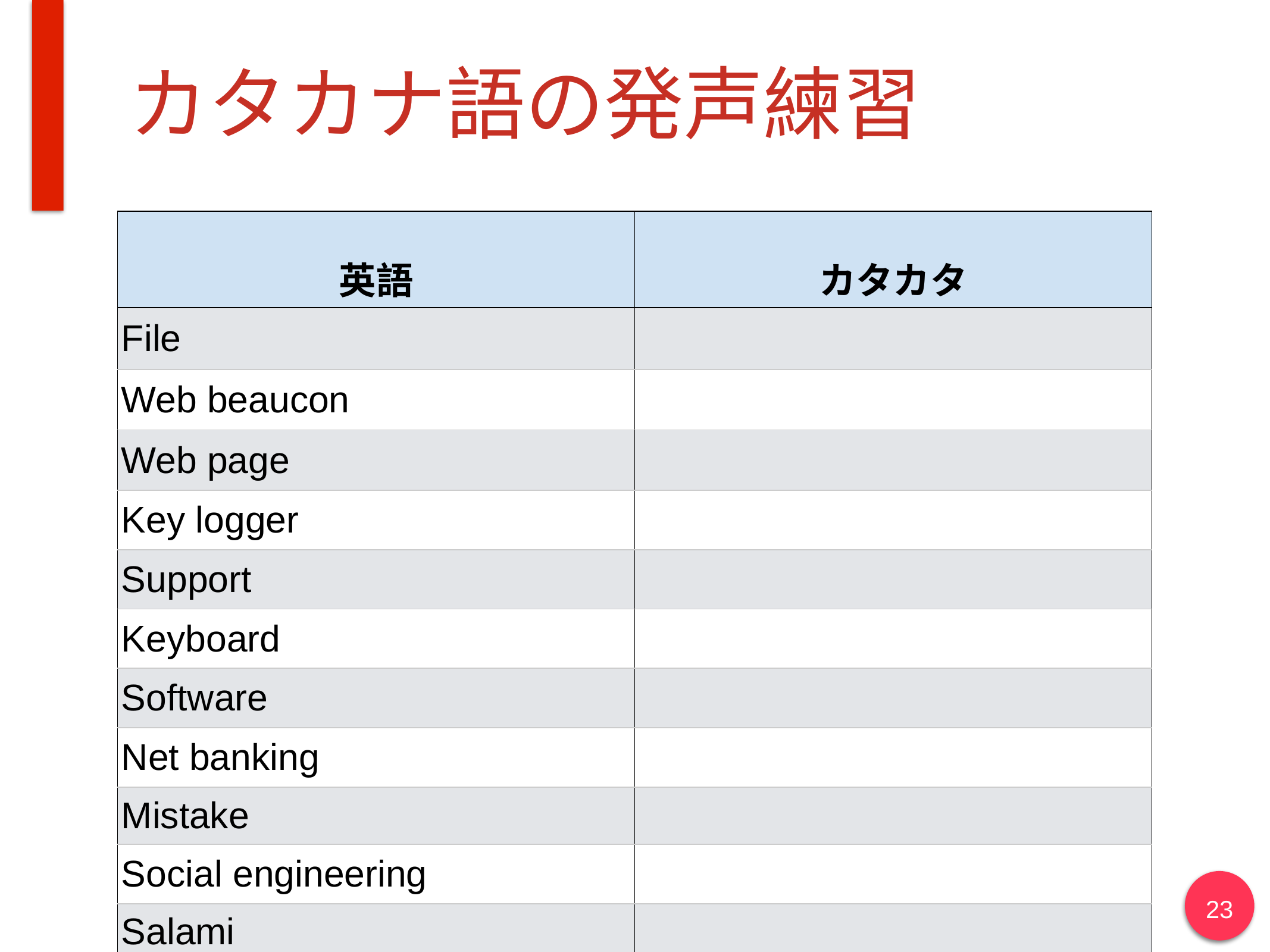

# カタカナ語の発声練習
| 英語 | カタカタ |
| --- | --- |
| File |  |
| Web beaucon |  |
| Web page |  |
| Key logger |  |
| Support |  |
| Keyboard |  |
| Software |  |
| Net banking |  |
| Mistake |  |
| Social engineering |  |
| Salami |  |
23